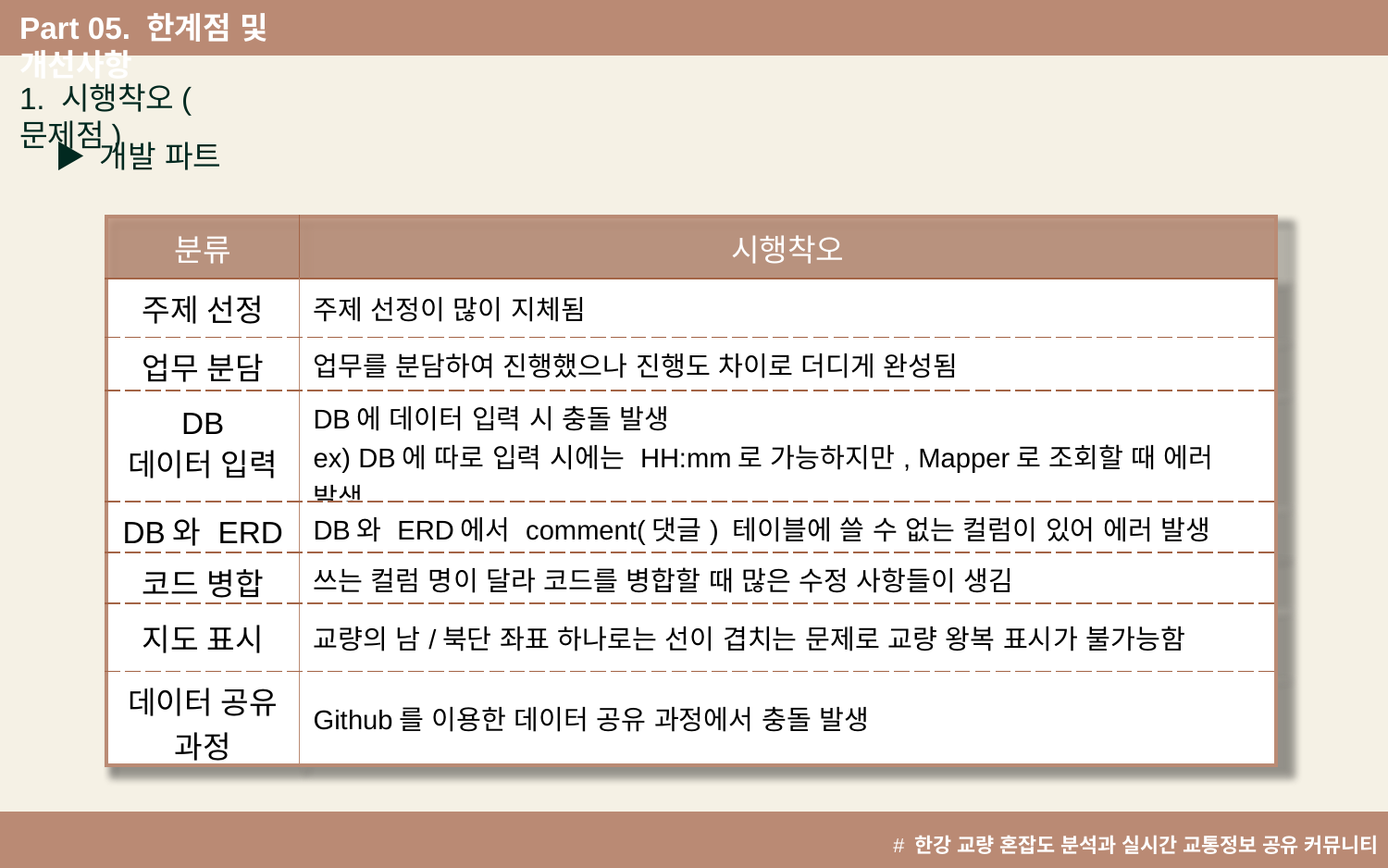

Part 05. 한계점 및 개선사항
^
1. 시행착오(문제점)
▶ 개발 파트
| 분류 | 시행착오 |
| --- | --- |
| 주제 선정 | 주제 선정이 많이 지체됨 |
| 업무 분담 | 업무를 분담하여 진행했으나 진행도 차이로 더디게 완성됨 |
| DB 데이터 입력 | DB에 데이터 입력 시 충돌 발생 ex) DB에 따로 입력 시에는 HH:mm로 가능하지만, Mapper로 조회할 때 에러 발생 |
| DB와 ERD | DB와 ERD에서 comment(댓글) 테이블에 쓸 수 없는 컬럼이 있어 에러 발생 |
| 코드 병합 | 쓰는 컬럼 명이 달라 코드를 병합할 때 많은 수정 사항들이 생김 |
| 지도 표시 | 교량의 남/북단 좌표 하나로는 선이 겹치는 문제로 교량 왕복 표시가 불가능함 |
| 데이터 공유 과정 | Github를 이용한 데이터 공유 과정에서 충돌 발생 |
# 한강 교량 혼잡도 분석과 실시간 교통정보 공유 커뮤니티 개발